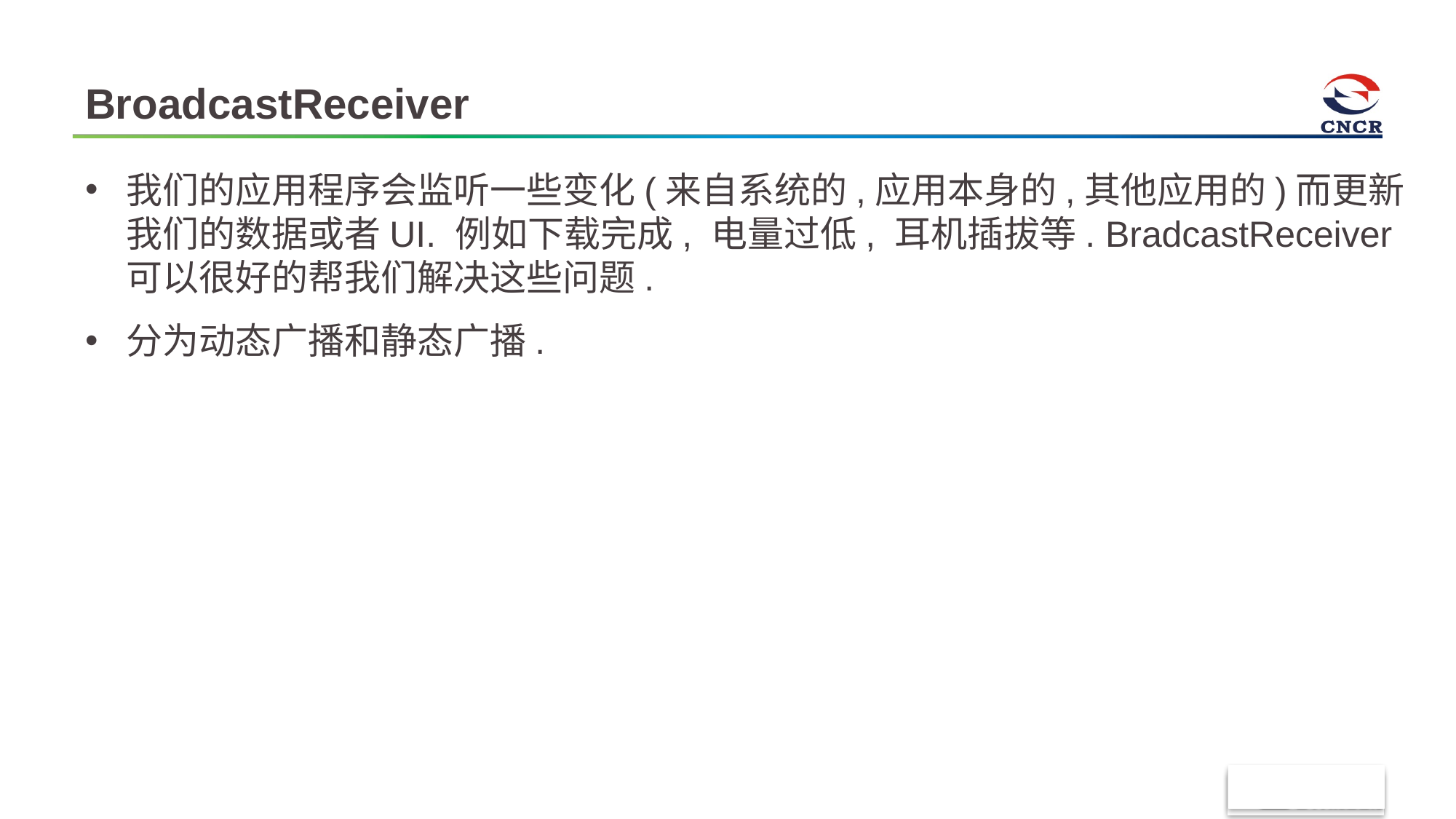

# BroadcastReceiver
我们的应用程序会监听一些变化(来自系统的,应用本身的,其他应用的)而更新我们的数据或者UI. 例如下载完成, 电量过低, 耳机插拔等. BradcastReceiver可以很好的帮我们解决这些问题.
分为动态广播和静态广播.